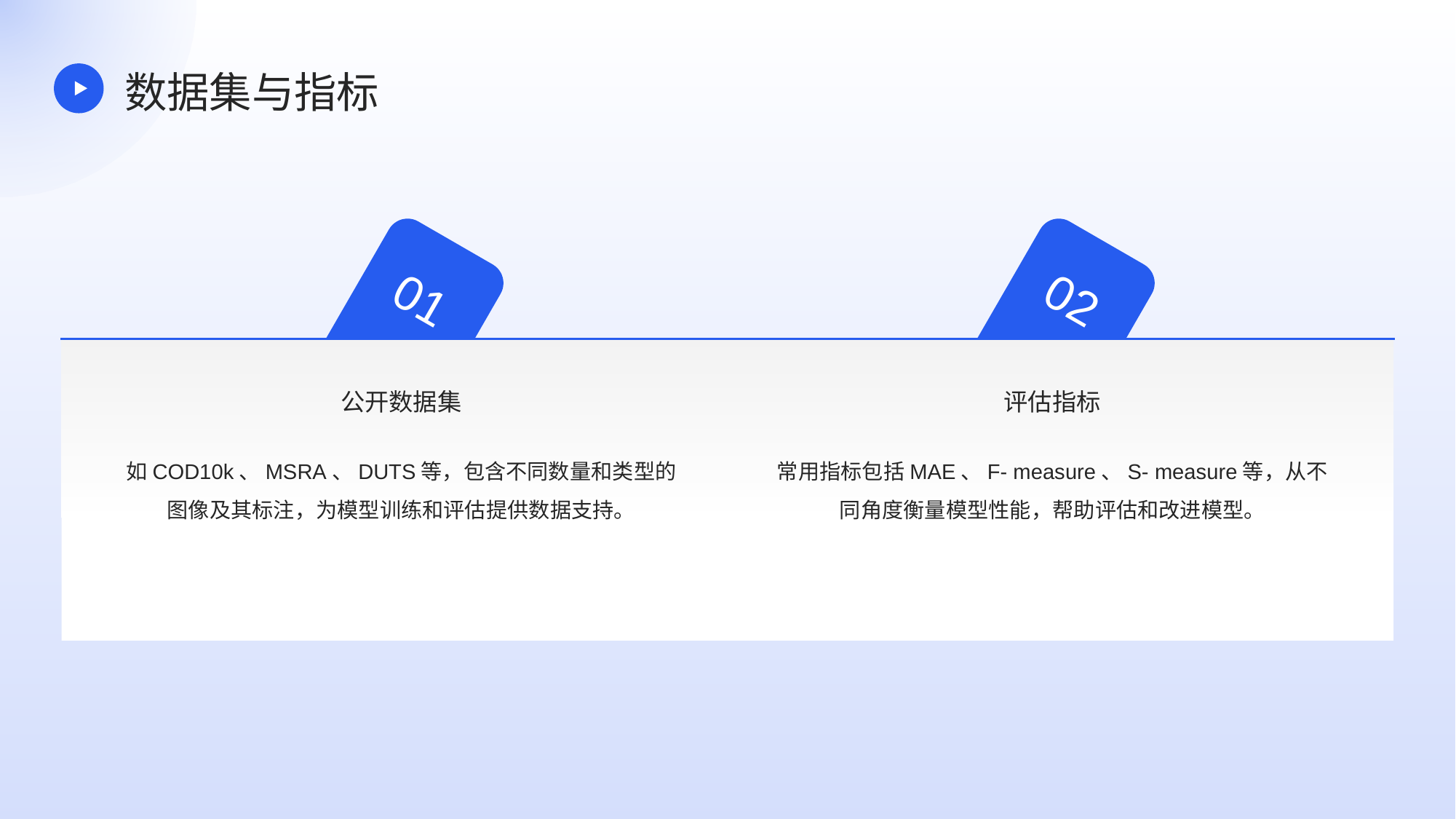

数据集与指标

01
02

公开数据集
评估指标
如COD10k、MSRA、DUTS等，包含不同数量和类型的图像及其标注，为模型训练和评估提供数据支持。
常用指标包括MAE、F- measure、S- measure等，从不同角度衡量模型性能，帮助评估和改进模型。